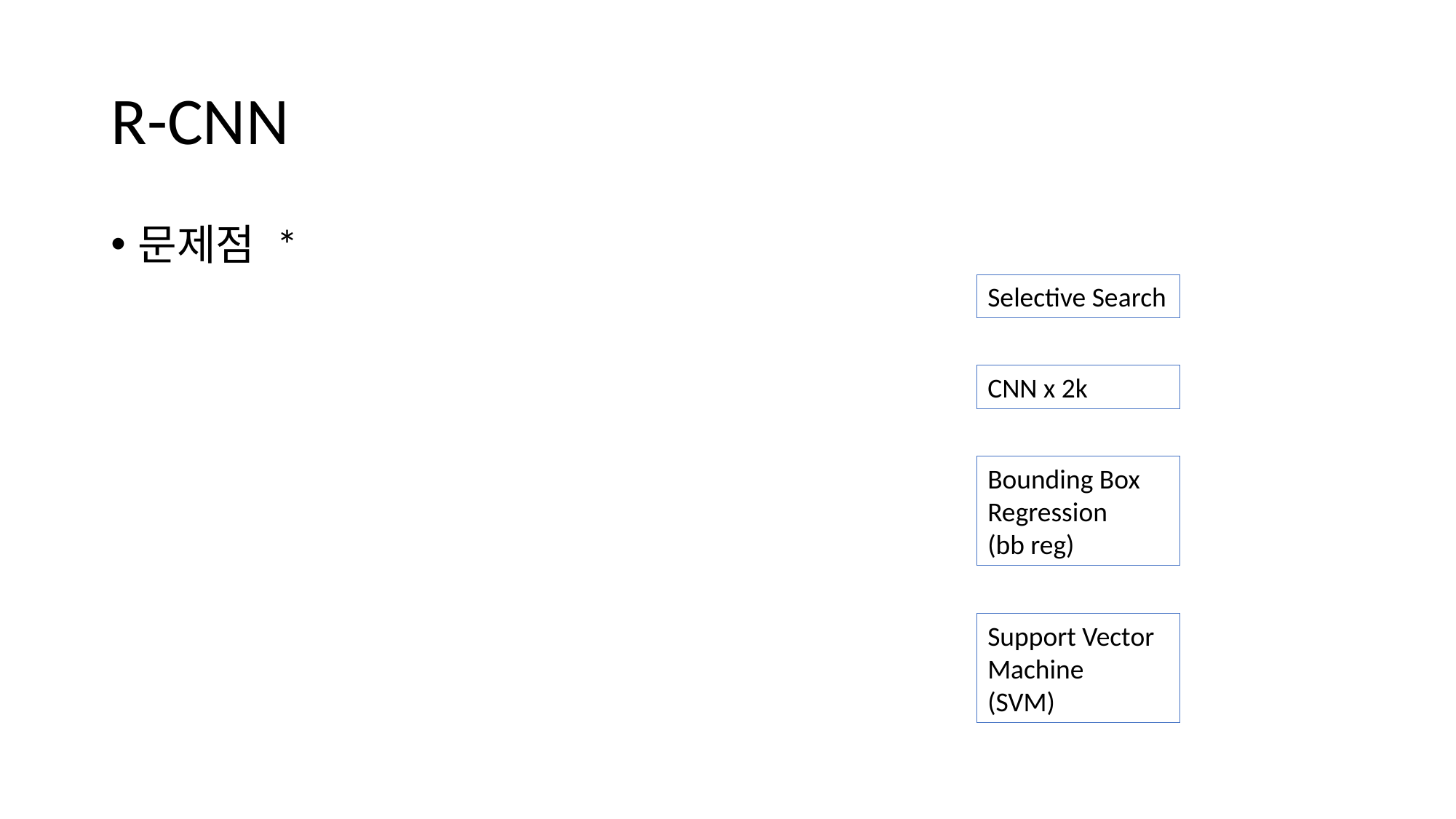

# R-CNN
문제점 *

Selective Search
CNN x 2k
Bounding Box Regression
(bb reg)
Support Vector Machine
(SVM)